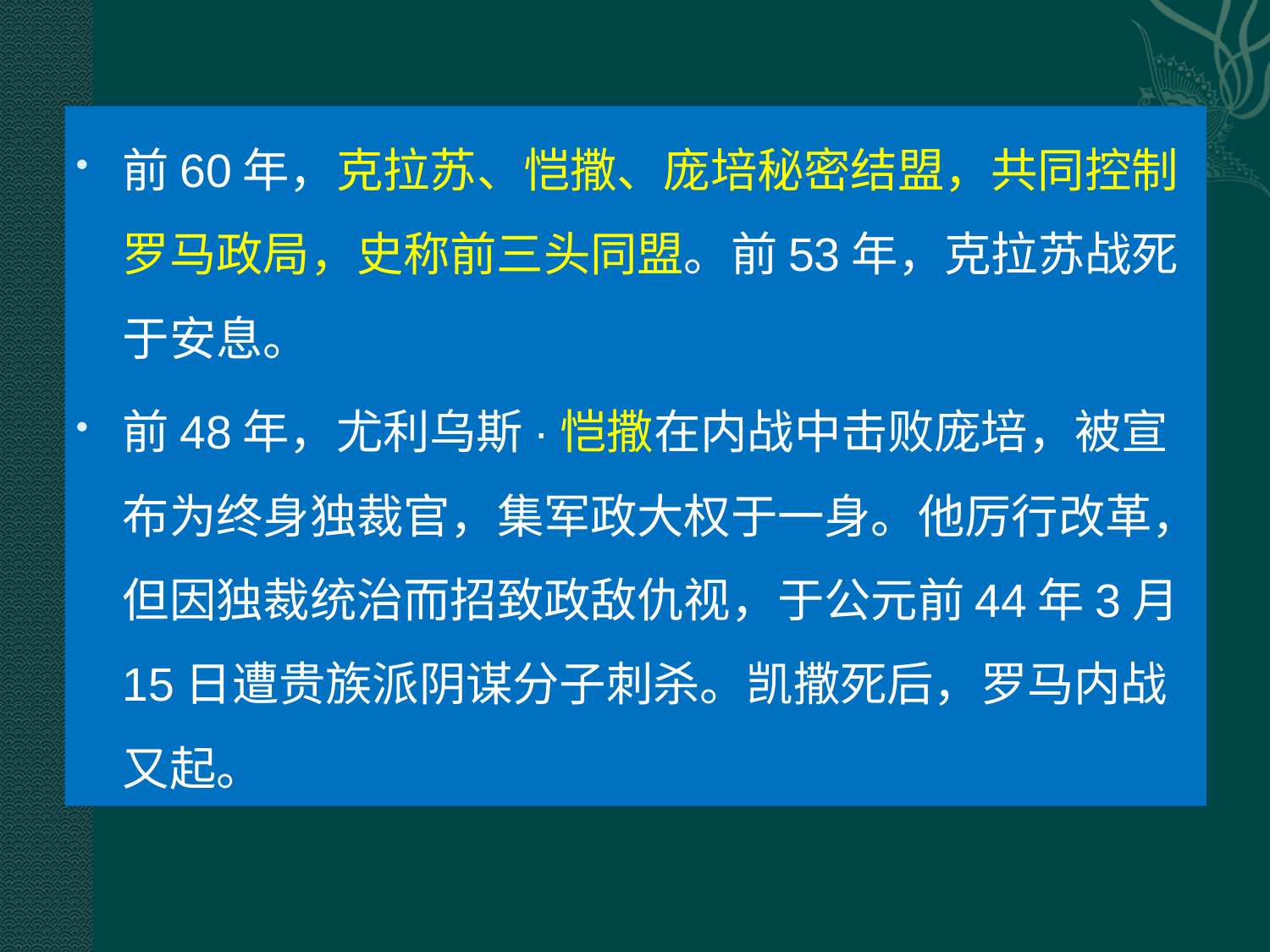

前60年，克拉苏、恺撒、庞培秘密结盟，共同控制罗马政局，史称前三头同盟。前53年，克拉苏战死于安息。
前48年，尤利乌斯·恺撒在内战中击败庞培，被宣布为终身独裁官，集军政大权于一身。他厉行改革，但因独裁统治而招致政敌仇视，于公元前44年3月15日遭贵族派阴谋分子刺杀。凯撒死后，罗马内战又起。